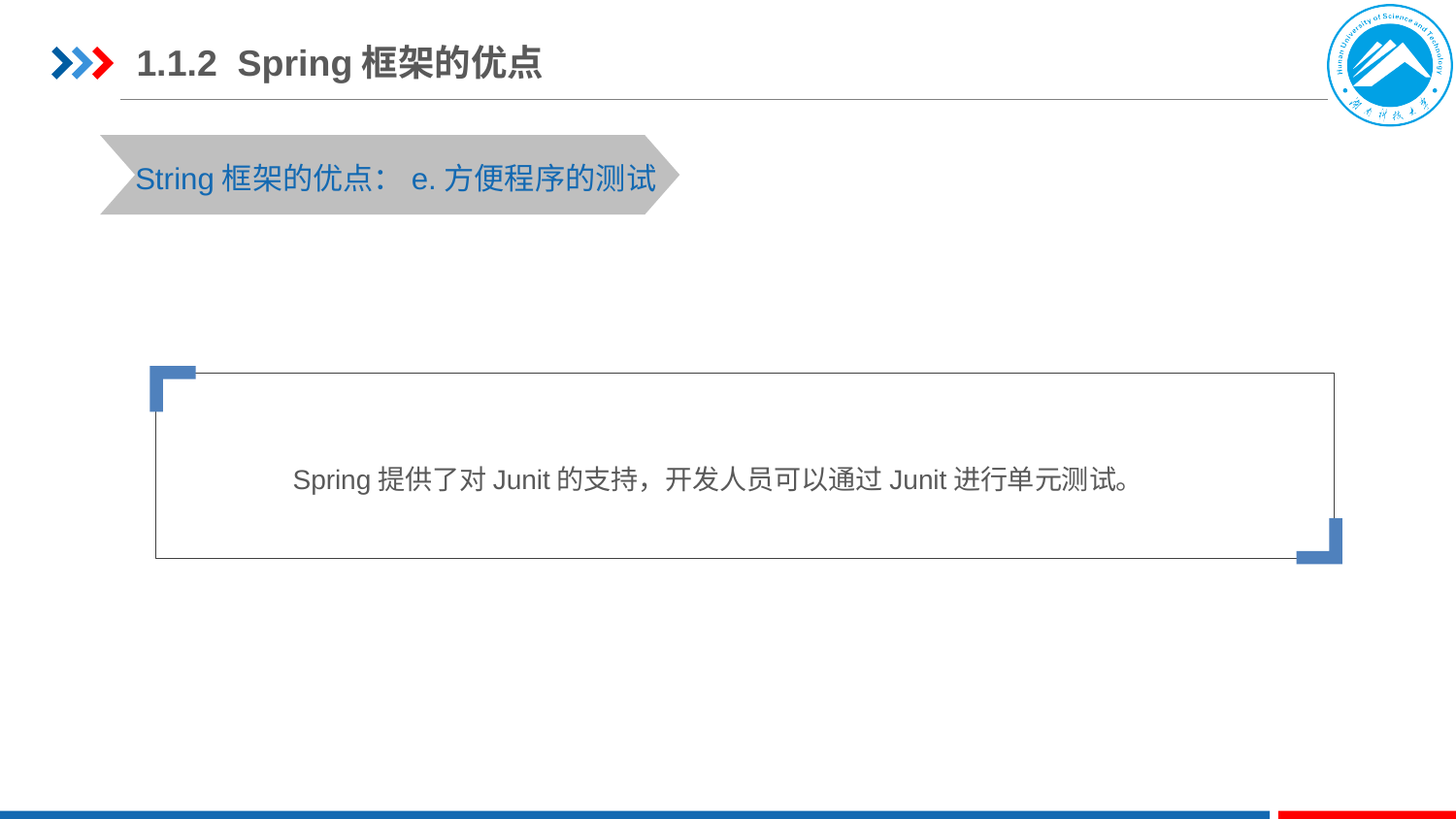

1.1.2  Spring框架的优点

STEP  01
STEP  03
String框架的优点：e.方便程序的测试

        Spring提供了对Junit的支持，开发人员可以通过Junit进行单元测试。